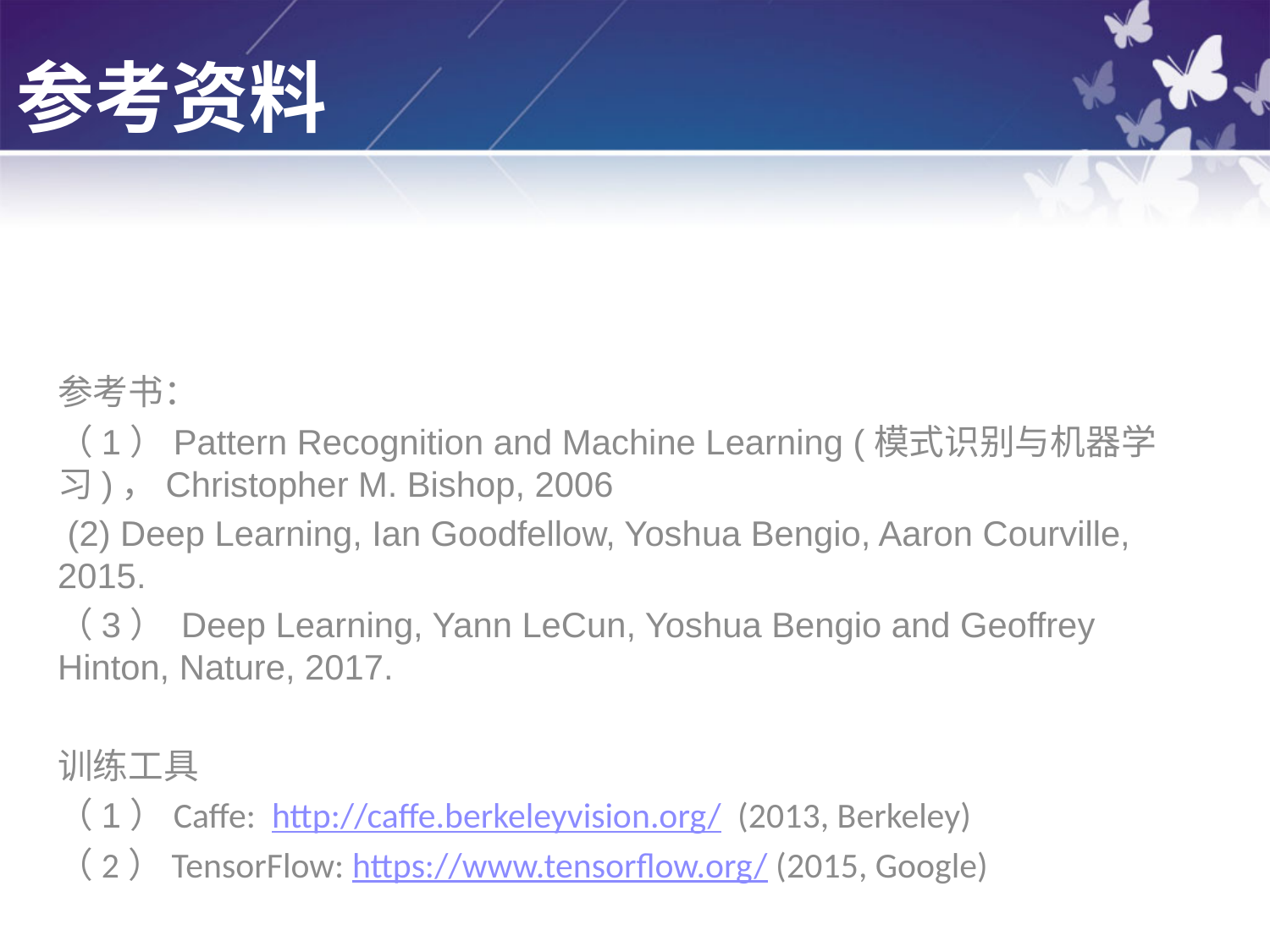

参考资料
参考书：
（1）Pattern Recognition and Machine Learning (模式识别与机器学习)，Christopher M. Bishop, 2006
 (2) Deep Learning, Ian Goodfellow, Yoshua Bengio, Aaron Courville, 2015.
（3） Deep Learning, Yann LeCun, Yoshua Bengio and Geoffrey Hinton, Nature, 2017.

训练工具
（1）Caffe:  http://caffe.berkeleyvision.org/  (2013, Berkeley)
（2）TensorFlow: https://www.tensorflow.org/ (2015, Google)